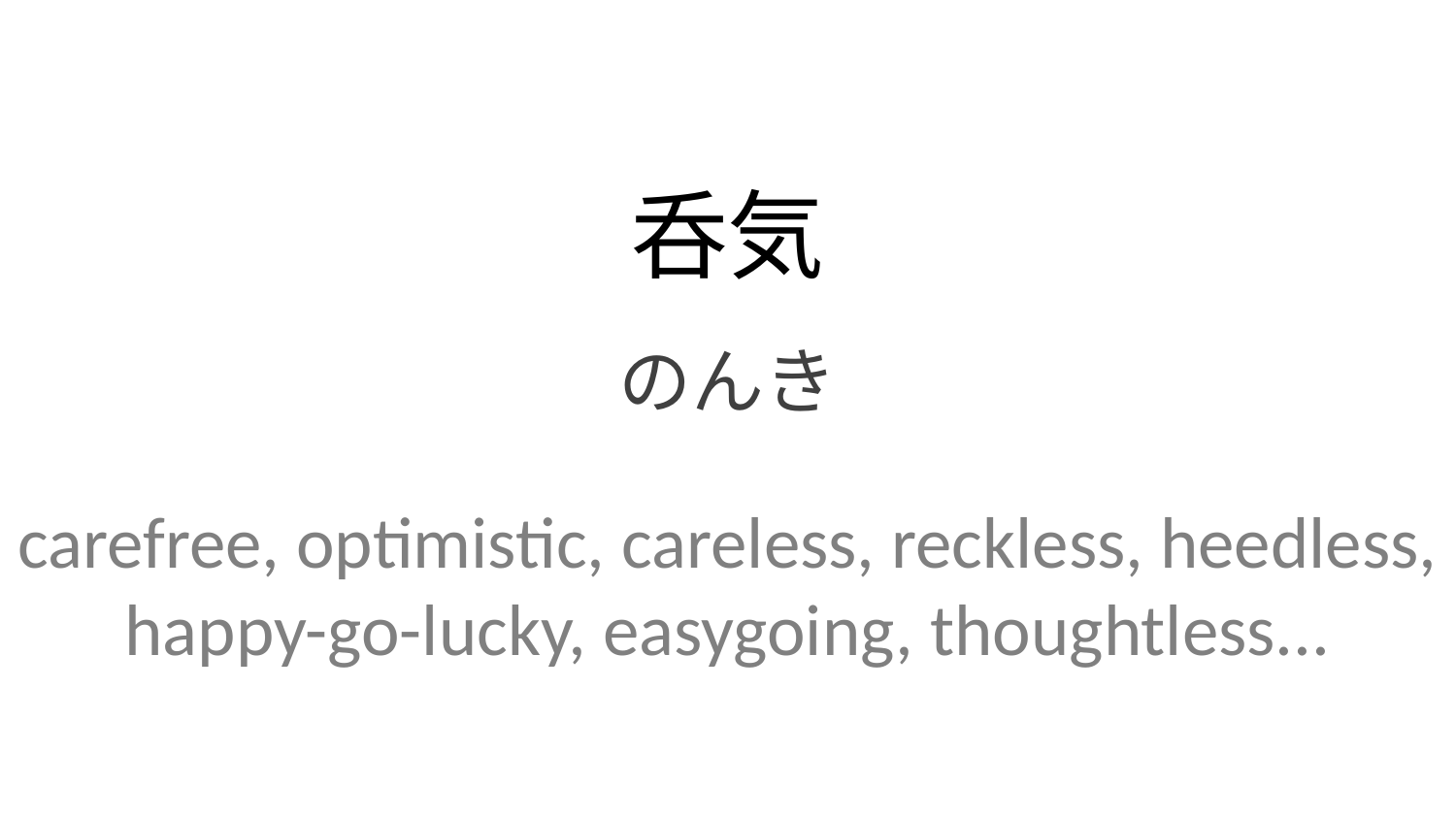

呑気

のんき
carefree, optimistic, careless, reckless, heedless, happy-go-lucky, easygoing, thoughtless...